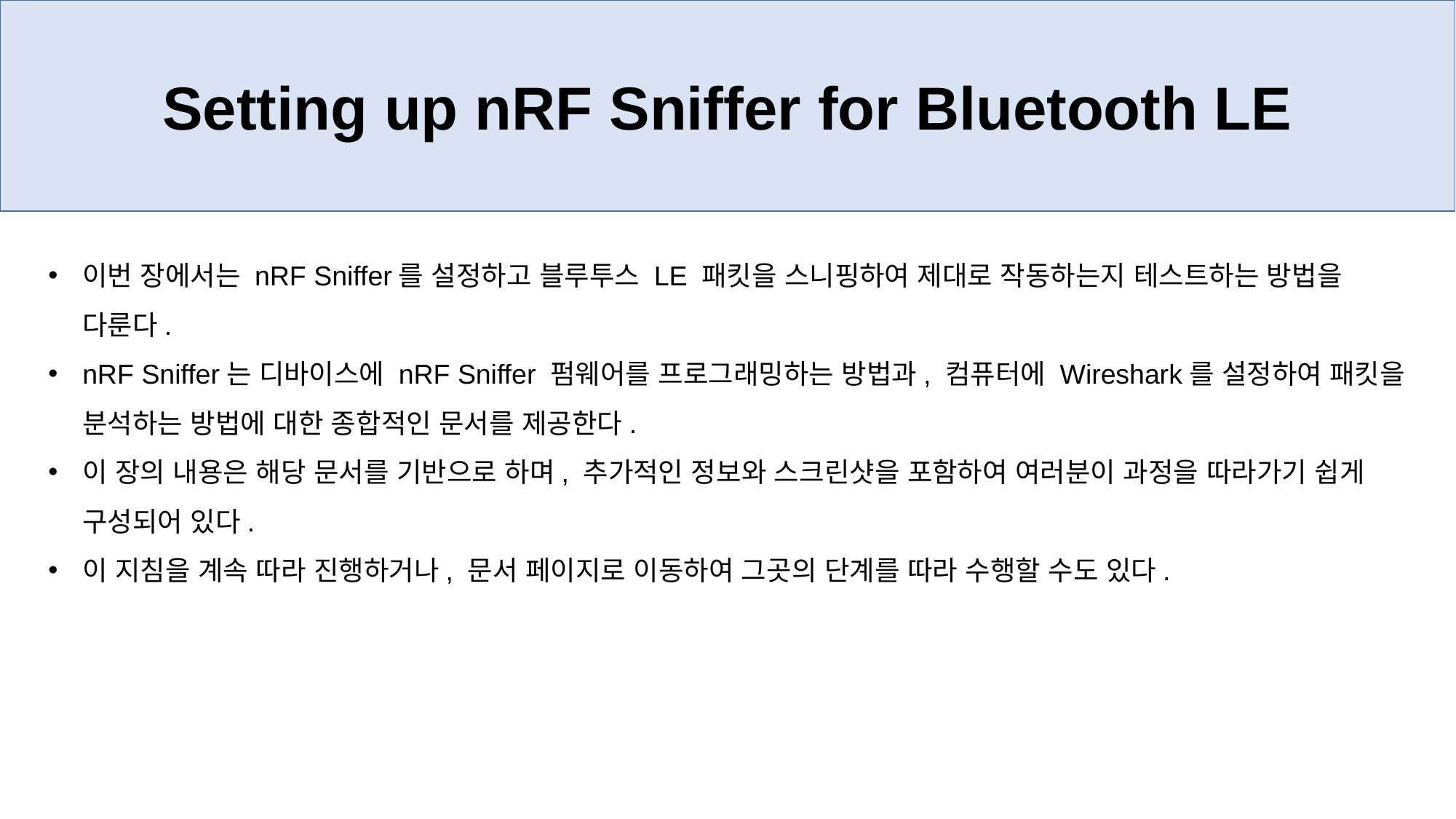

Setting up nRF Sniffer for Bluetooth LE
이번 장에서는 nRF Sniffer를 설정하고 블루투스 LE 패킷을 스니핑하여 제대로 작동하는지 테스트하는 방법을 다룬다.
nRF Sniffer는 디바이스에 nRF Sniffer 펌웨어를 프로그래밍하는 방법과, 컴퓨터에 Wireshark를 설정하여 패킷을 분석하는 방법에 대한 종합적인 문서를 제공한다.
이 장의 내용은 해당 문서를 기반으로 하며, 추가적인 정보와 스크린샷을 포함하여 여러분이 과정을 따라가기 쉽게 구성되어 있다.
이 지침을 계속 따라 진행하거나, 문서 페이지로 이동하여 그곳의 단계를 따라 수행할 수도 있다.